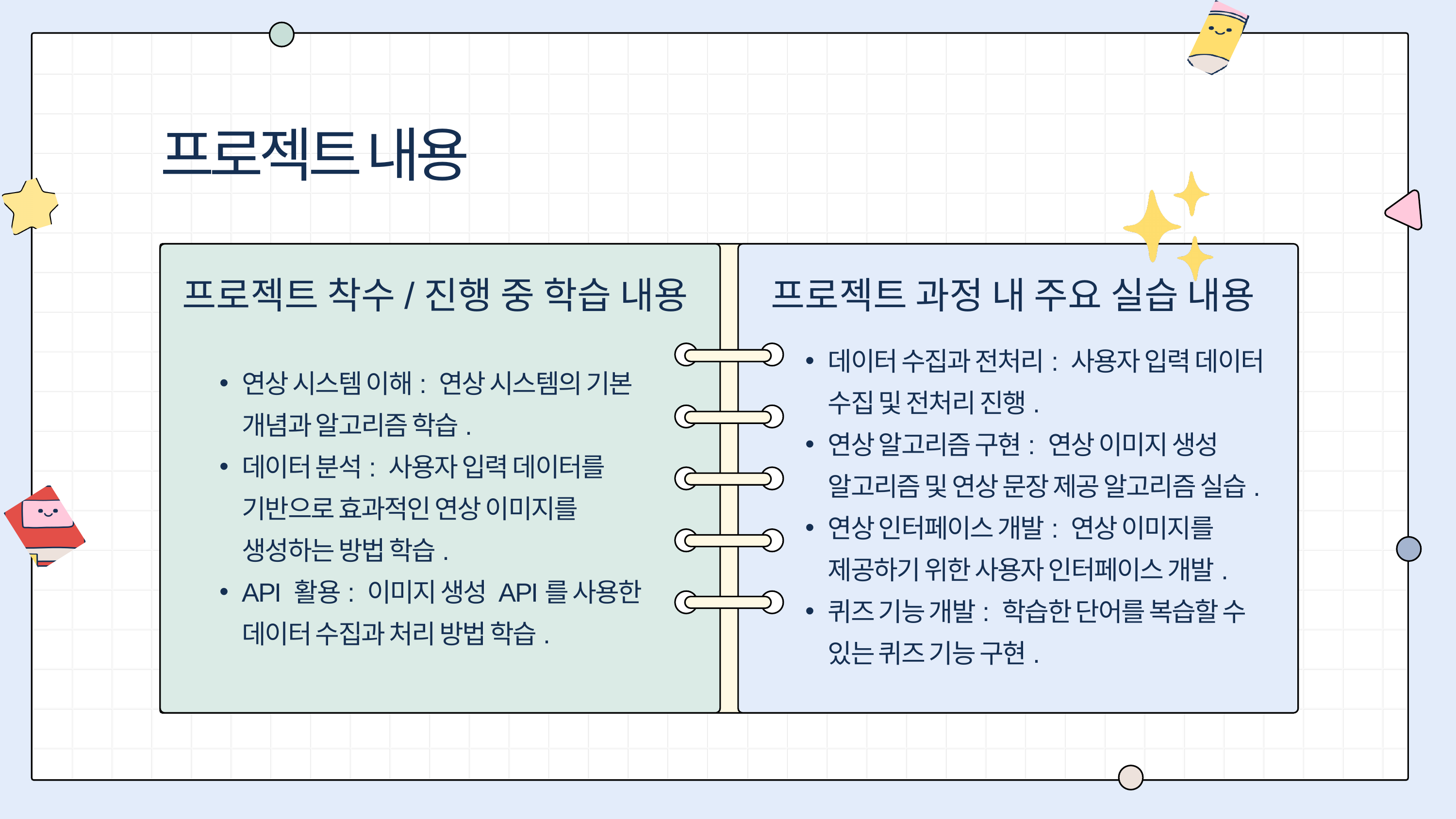

프로젝트 내용

프로젝트 착수/진행 중 학습 내용

프로젝트 과정 내 주요 실습 내용

데이터 수집과 전처리: 사용자 입력 데이터 수집 및 전처리 진행.
연상 알고리즘 구현: 연상 이미지 생성 알고리즘 및 연상 문장 제공 알고리즘 실습.
연상 인터페이스 개발: 연상 이미지를 제공하기 위한 사용자 인터페이스 개발.
퀴즈 기능 개발: 학습한 단어를 복습할 수 있는 퀴즈 기능 구현.

연상 시스템 이해: 연상 시스템의 기본 개념과 알고리즘 학습.
데이터 분석: 사용자 입력 데이터를 기반으로 효과적인 연상 이미지를 생성하는 방법 학습.
API 활용: 이미지 생성 API를 사용한 데이터 수집과 처리 방법 학습.